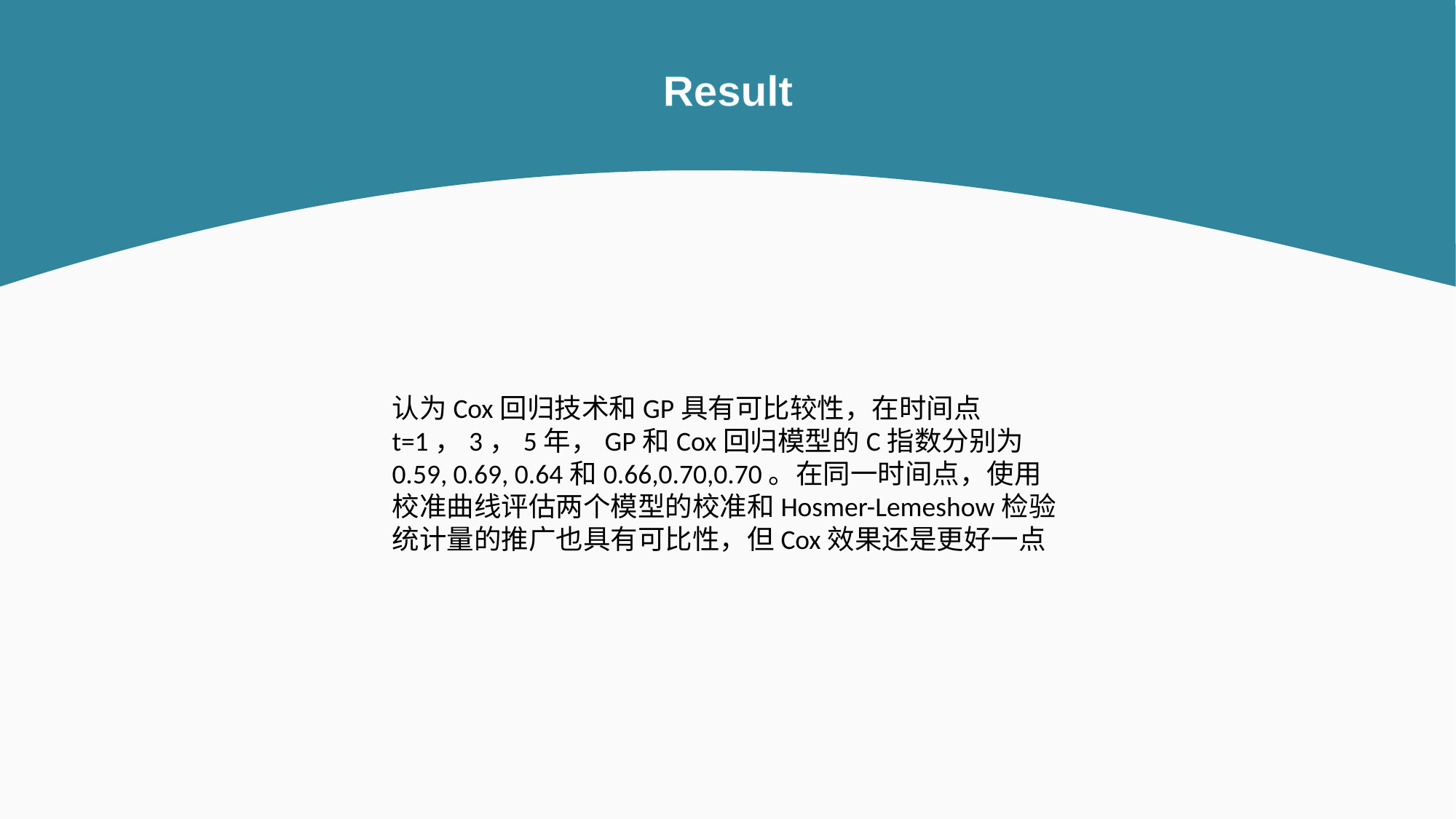

Result
认为Cox回归技术和GP具有可比较性，在时间点t=1，3，5年，GP和Cox回归模型的C指数分别为0.59, 0.69, 0.64和0.66,0.70,0.70。在同一时间点，使用校准曲线评估两个模型的校准和Hosmer-Lemeshow检验统计量的推广也具有可比性，但Cox效果还是更好一点